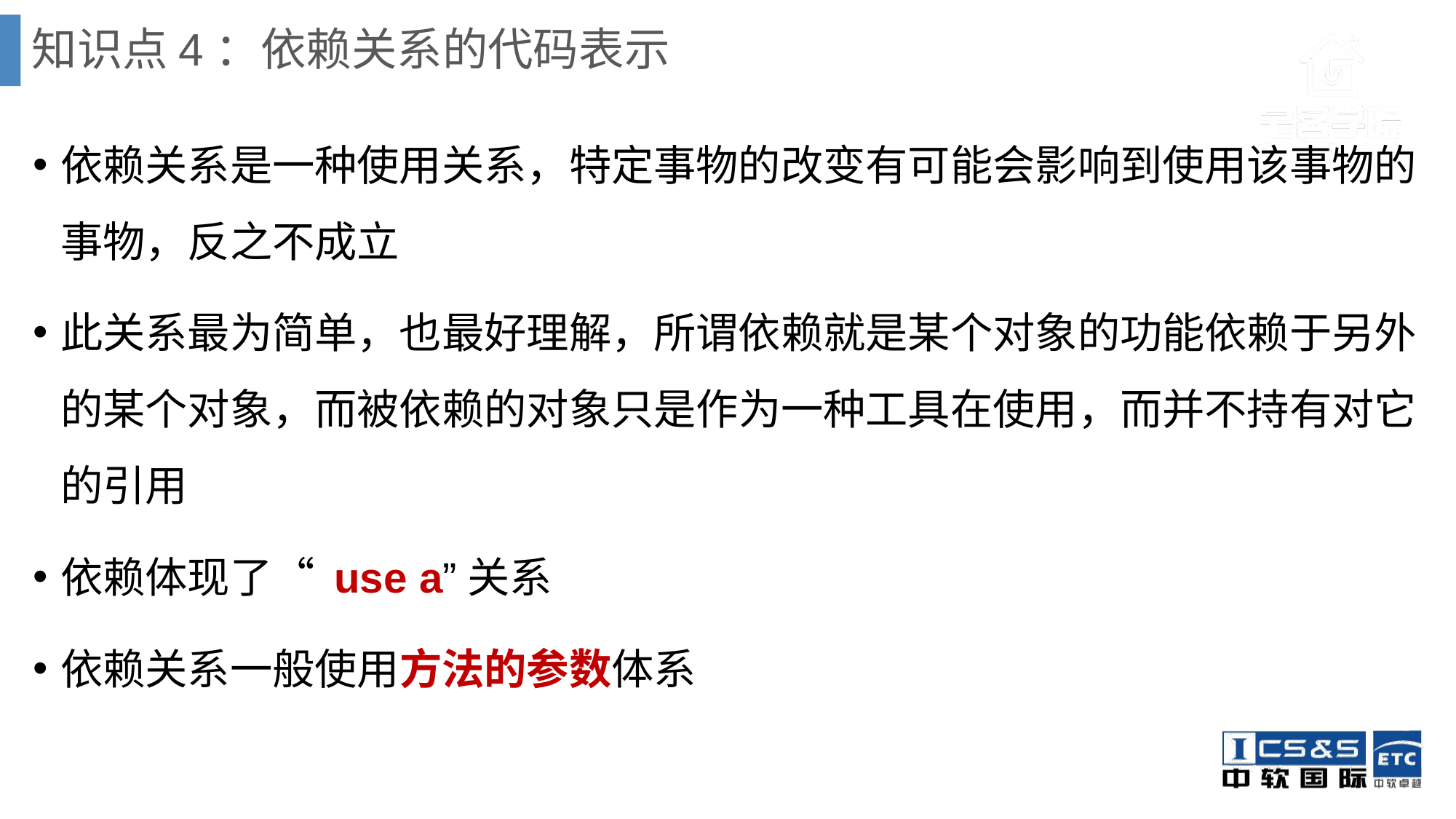

# 知识点4：依赖关系的代码表示
依赖关系是一种使用关系，特定事物的改变有可能会影响到使用该事物的事物，反之不成立
此关系最为简单，也最好理解，所谓依赖就是某个对象的功能依赖于另外的某个对象，而被依赖的对象只是作为一种工具在使用，而并不持有对它的引用
依赖体现了“ use a”关系
依赖关系一般使用方法的参数体系